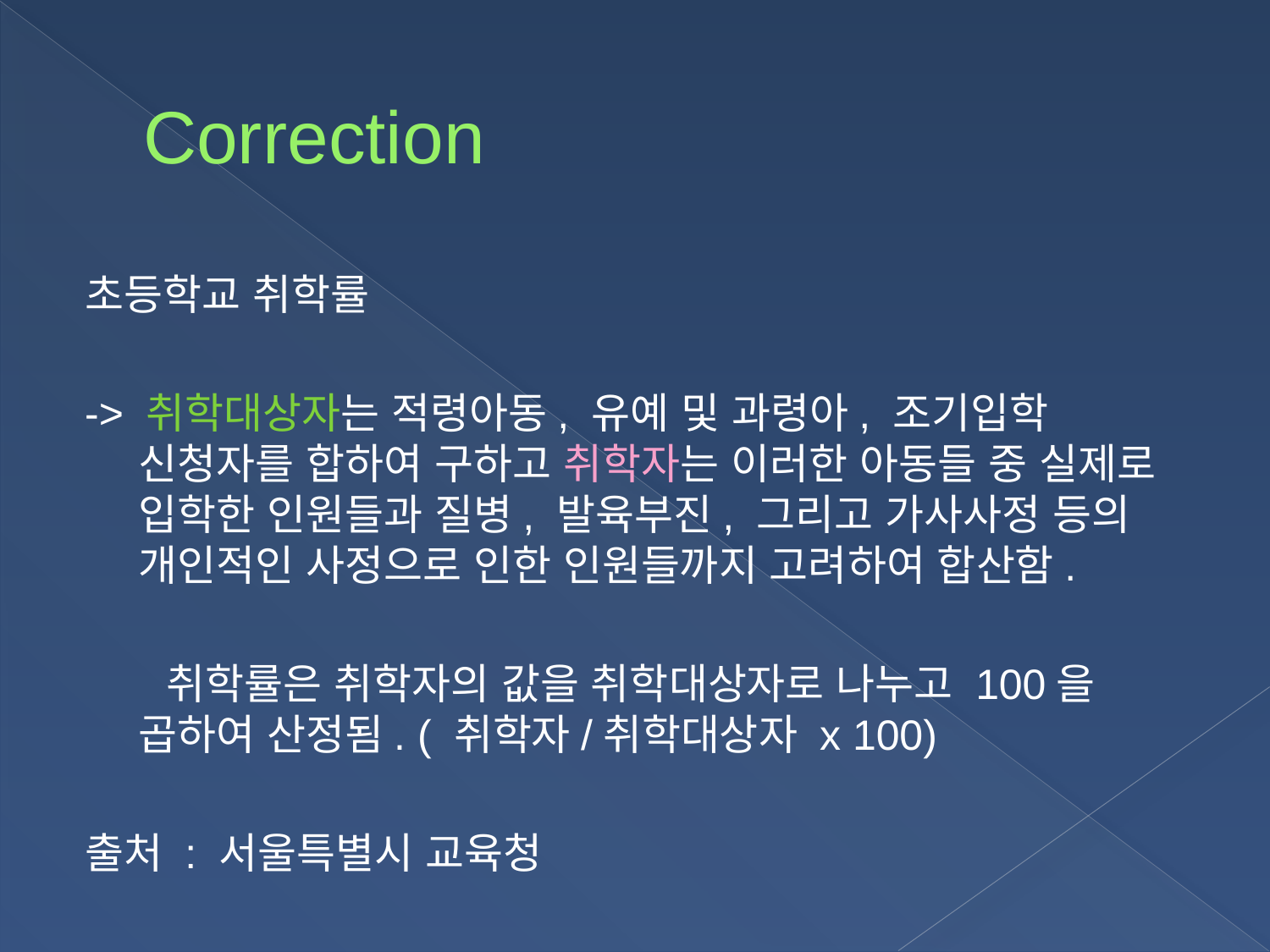

# Correction
초등학교 취학률

-> 취학대상자는 적령아동, 유예 및 과령아, 조기입학 신청자를 합하여 구하고 취학자는 이러한 아동들 중 실제로 입학한 인원들과 질병, 발육부진, 그리고 가사사정 등의 개인적인 사정으로 인한 인원들까지 고려하여 합산함.

      취학률은 취학자의 값을 취학대상자로 나누고 100을 곱하여 산정됨. ( 취학자/취학대상자 x 100)

출처 : 서울특별시 교육청